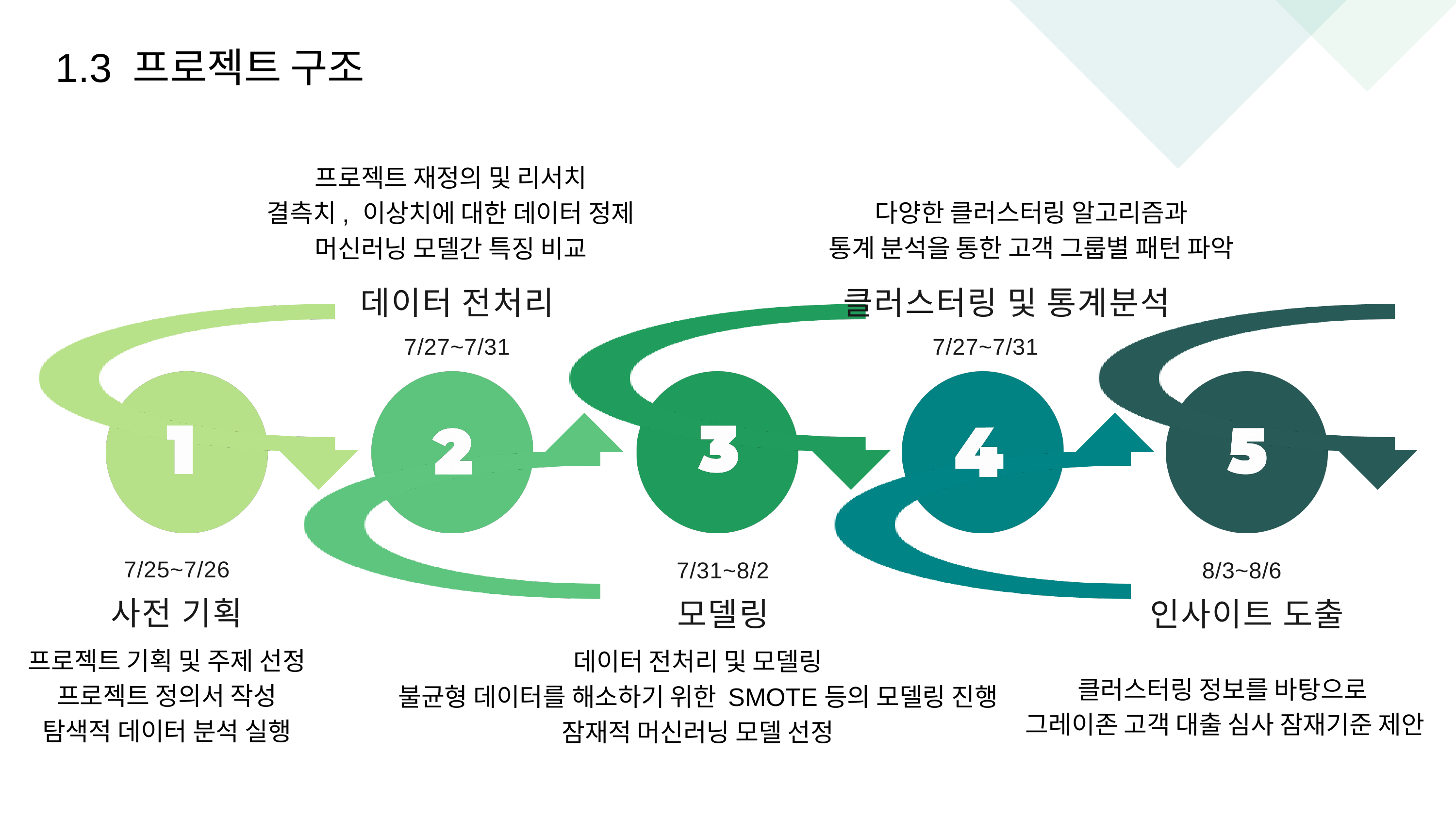

1.3 프로젝트 구조
프로젝트 재정의 및 리서치
결측치, 이상치에 대한 데이터 정제
머신러닝 모델간 특징 비교
다양한 클러스터링 알고리즘과
통계 분석을 통한 고객 그룹별 패턴 파악

데이터 전처리
클러스터링 및 통계분석
7/27~7/31
7/27~7/31

7/25~7/26
7/31~8/2
8/3~8/6
사전 기획
모델링
인사이트 도출
프로젝트 기획 및 주제 선정
프로젝트 정의서 작성
탐색적 데이터 분석 실행
데이터 전처리 및 모델링
불균형 데이터를 해소하기 위한 SMOTE등의 모델링 진행
잠재적 머신러닝 모델 선정
클러스터링 정보를 바탕으로
그레이존 고객 대출 심사 잠재기준 제안